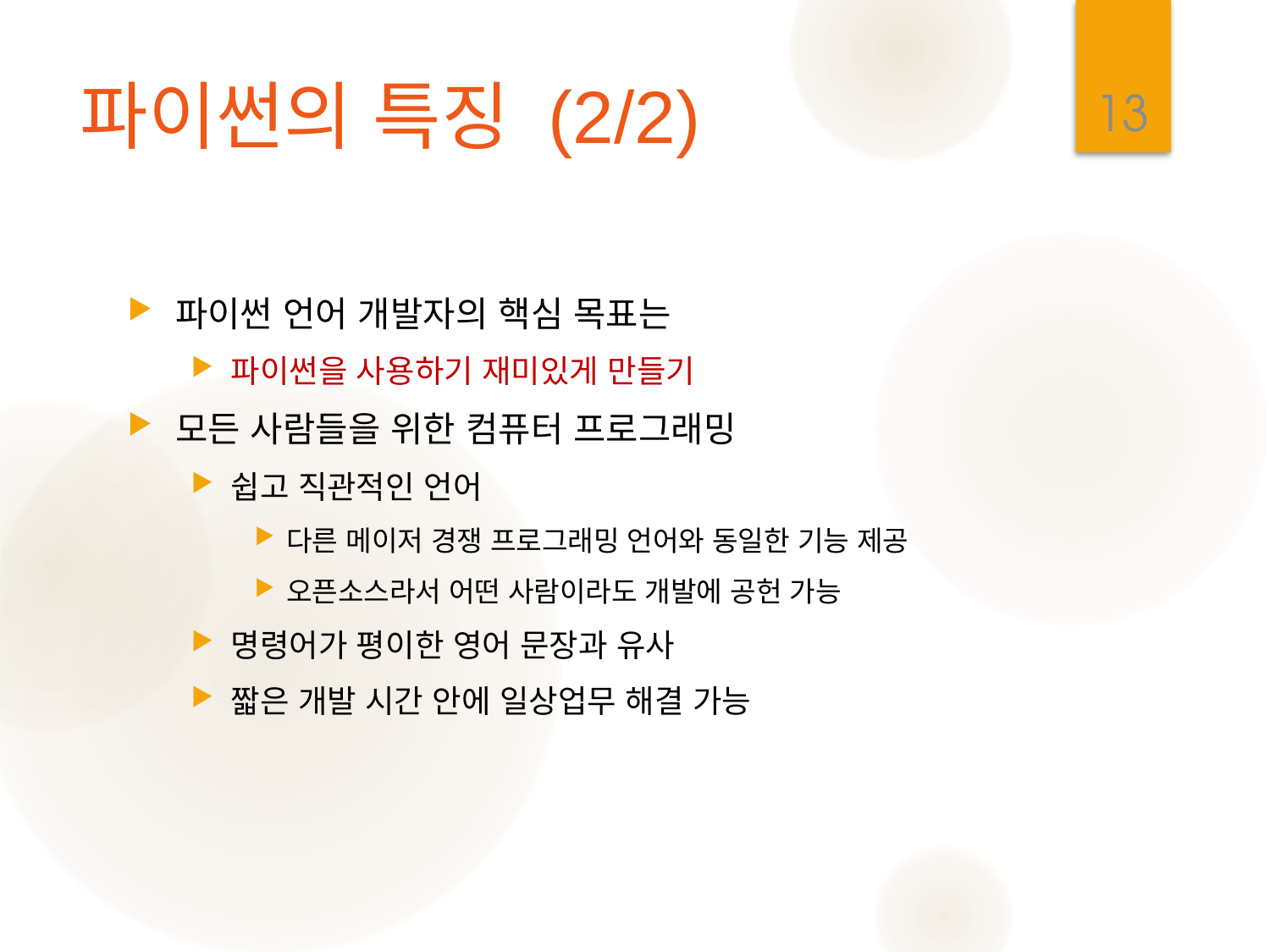

13
# 파이썬의 특징 (2/2)
파이썬 언어 개발자의 핵심 목표는
파이썬을 사용하기 재미있게 만들기
모든 사람들을 위한 컴퓨터 프로그래밍
쉽고 직관적인 언어
다른 메이저 경쟁 프로그래밍 언어와 동일한 기능 제공
오픈소스라서 어떤 사람이라도 개발에 공헌 가능
명령어가 평이한 영어 문장과 유사
짧은 개발 시간 안에 일상업무 해결 가능